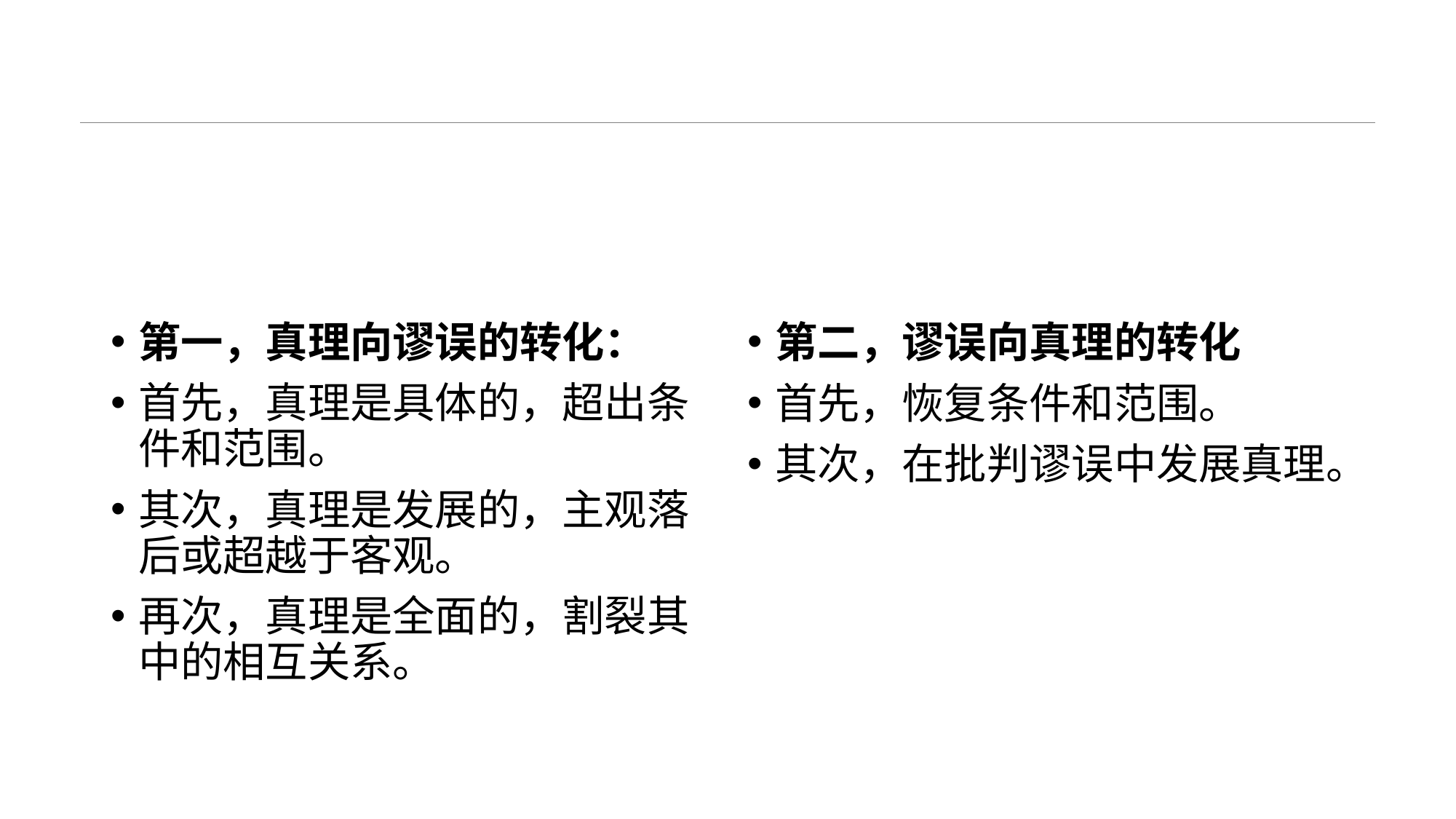

#

第一，真理向谬误的转化：
首先，真理是具体的，超出条件和范围。
其次，真理是发展的，主观落后或超越于客观。
再次，真理是全面的，割裂其中的相互关系。
第二，谬误向真理的转化
首先，恢复条件和范围。
其次，在批判谬误中发展真理。